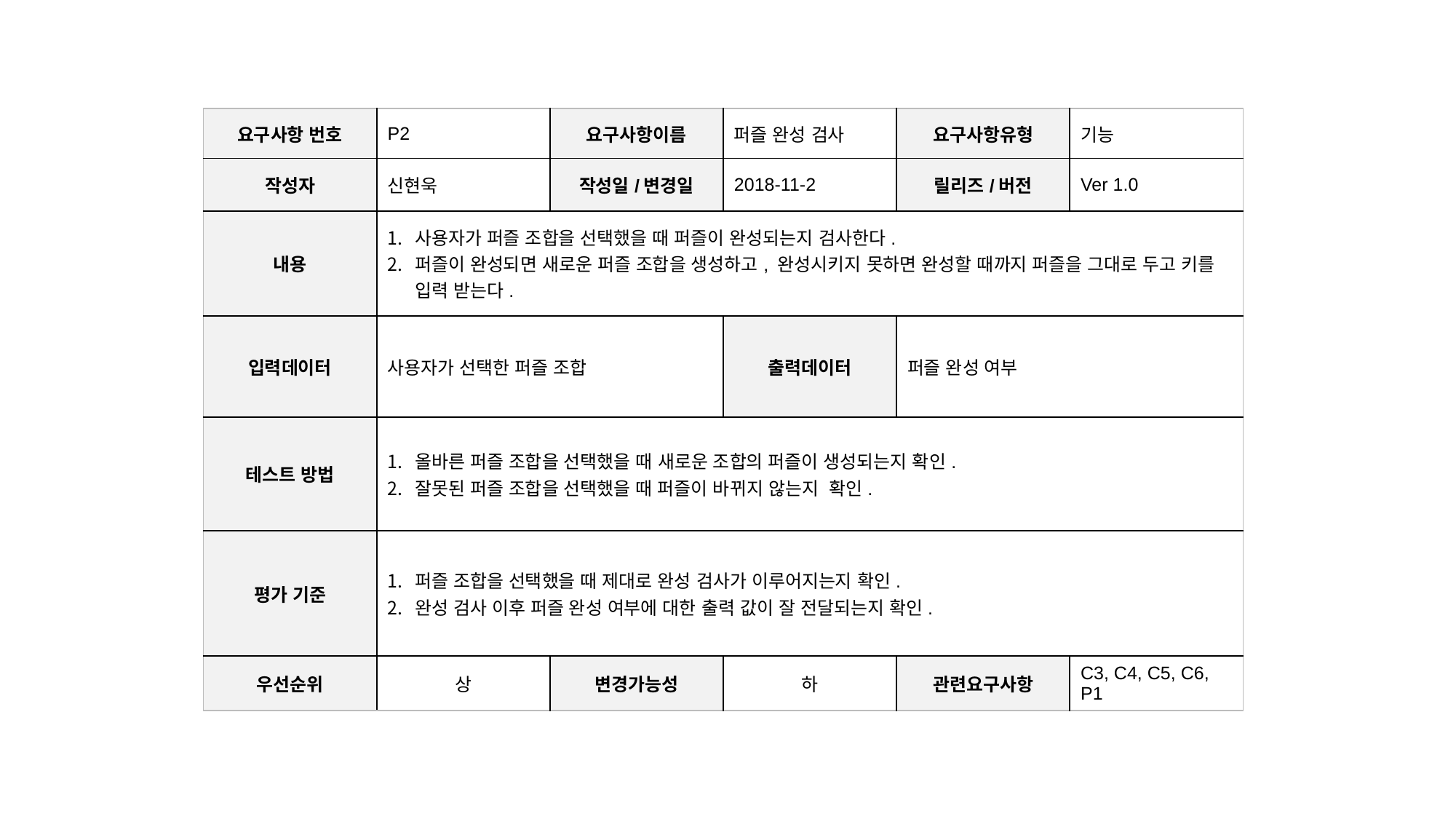

| 요구사항 번호 | P2 | 요구사항이름 | 퍼즐 완성 검사 | 요구사항유형 | 기능 |
| --- | --- | --- | --- | --- | --- |
| 작성자 | 신현욱 | 작성일/변경일 | 2018-11-2 | 릴리즈/버전 | Ver 1.0 |
| 내용 | 사용자가 퍼즐 조합을 선택했을 때 퍼즐이 완성되는지 검사한다. 퍼즐이 완성되면 새로운 퍼즐 조합을 생성하고, 완성시키지 못하면 완성할 때까지 퍼즐을 그대로 두고 키를 입력 받는다. |  |  |  |  |
| 입력데이터 | 사용자가 선택한 퍼즐 조합 |  | 출력데이터 | 퍼즐 완성 여부 |  |
| 테스트 방법 | 올바른 퍼즐 조합을 선택했을 때 새로운 조합의 퍼즐이 생성되는지 확인. 잘못된 퍼즐 조합을 선택했을 때 퍼즐이 바뀌지 않는지 확인. |  |  |  |  |
| 평가 기준 | 퍼즐 조합을 선택했을 때 제대로 완성 검사가 이루어지는지 확인. 완성 검사 이후 퍼즐 완성 여부에 대한 출력 값이 잘 전달되는지 확인. |  |  |  |  |
| 우선순위 | 상 | 변경가능성 | 하 | 관련요구사항 | C3, C4, C5, C6, P1 |